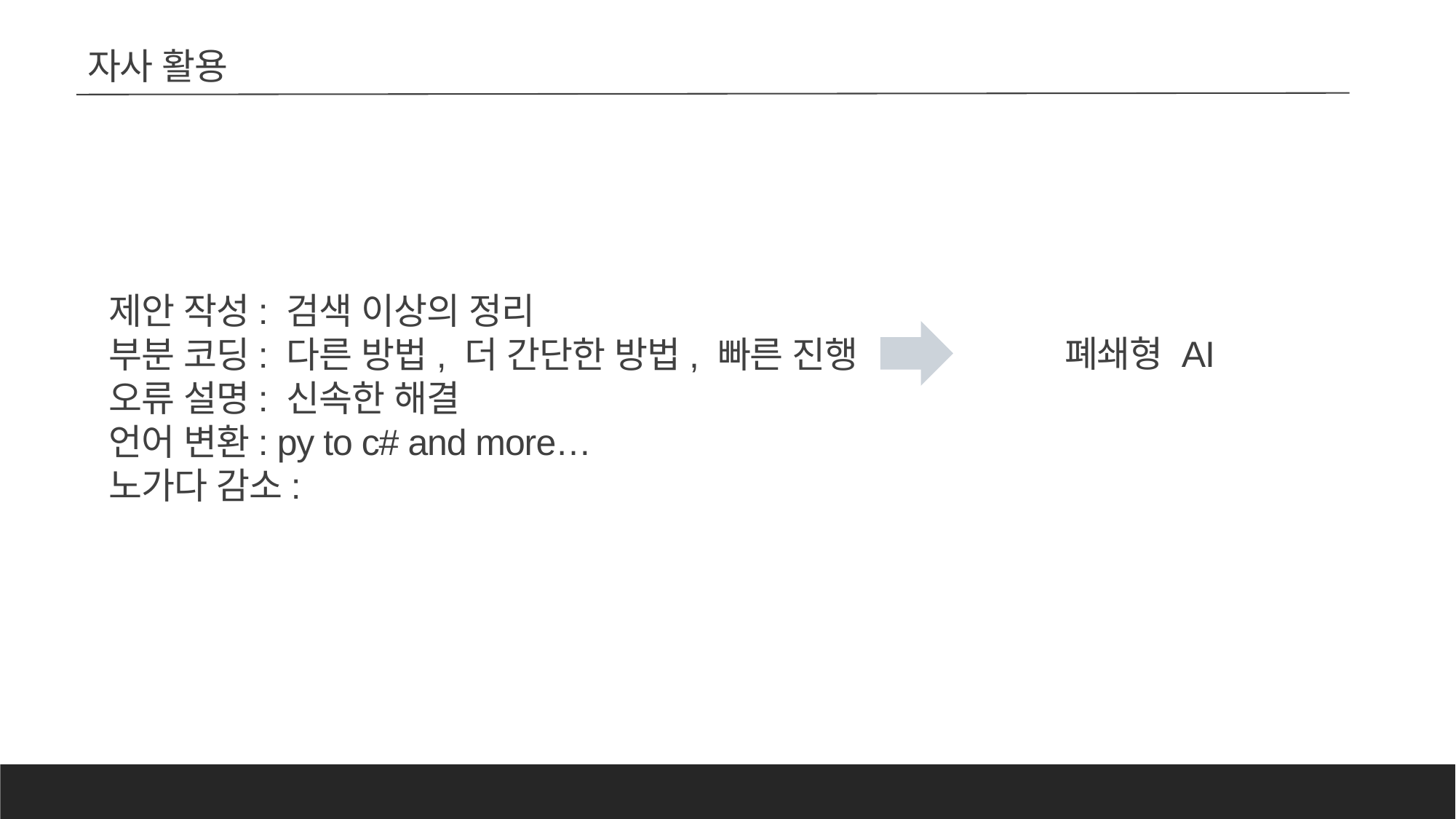

# 자사 활용
제안 작성: 검색 이상의 정리
부분 코딩: 다른 방법, 더 간단한 방법, 빠른 진행
오류 설명: 신속한 해결
언어 변환: py to c# and more…
노가다 감소:

폐쇄형 AI